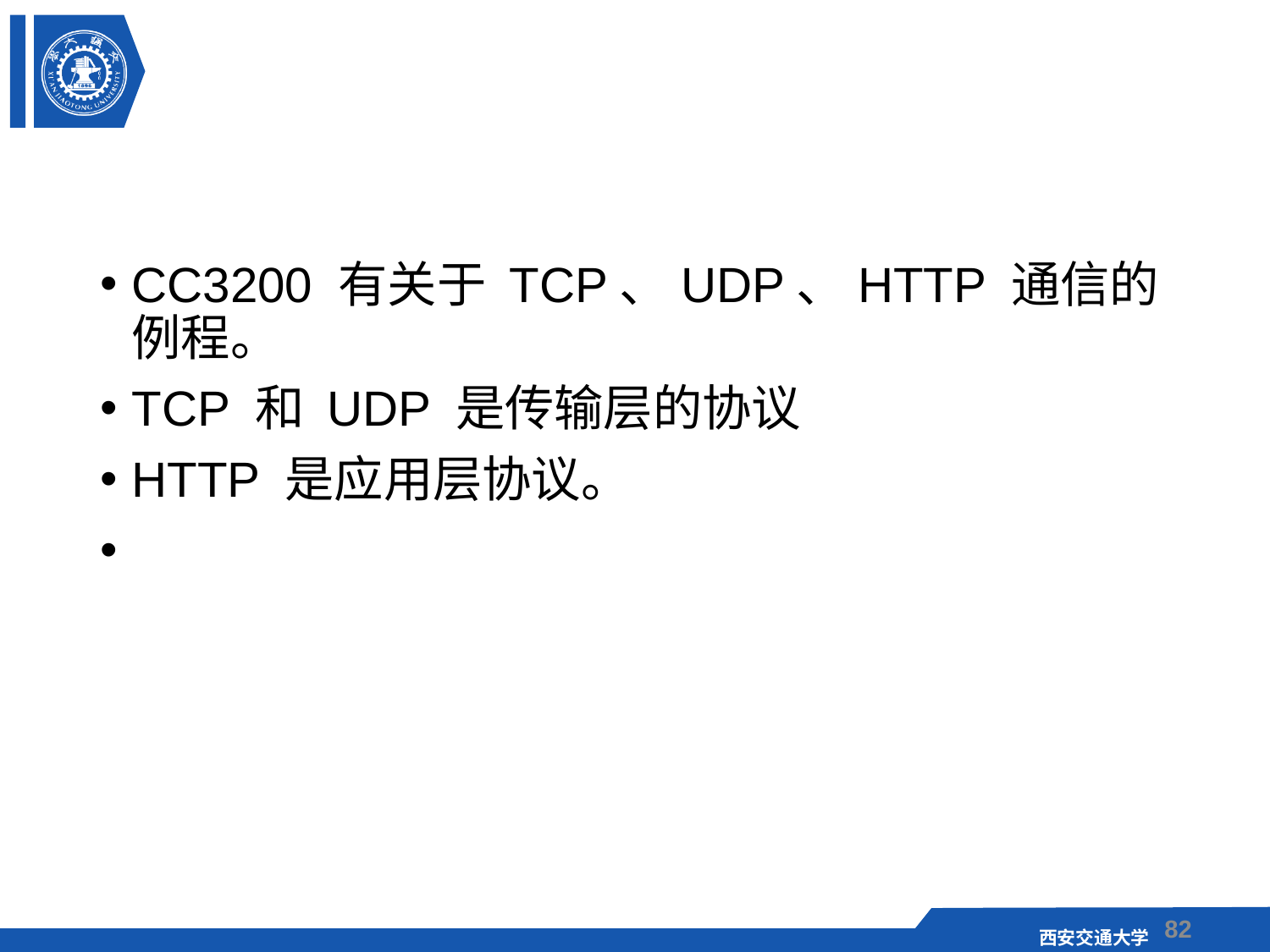

#
CC3200 有关于 TCP、UDP、HTTP 通信的例程。
TCP 和 UDP 是传输层的协议
HTTP 是应用层协议。

82